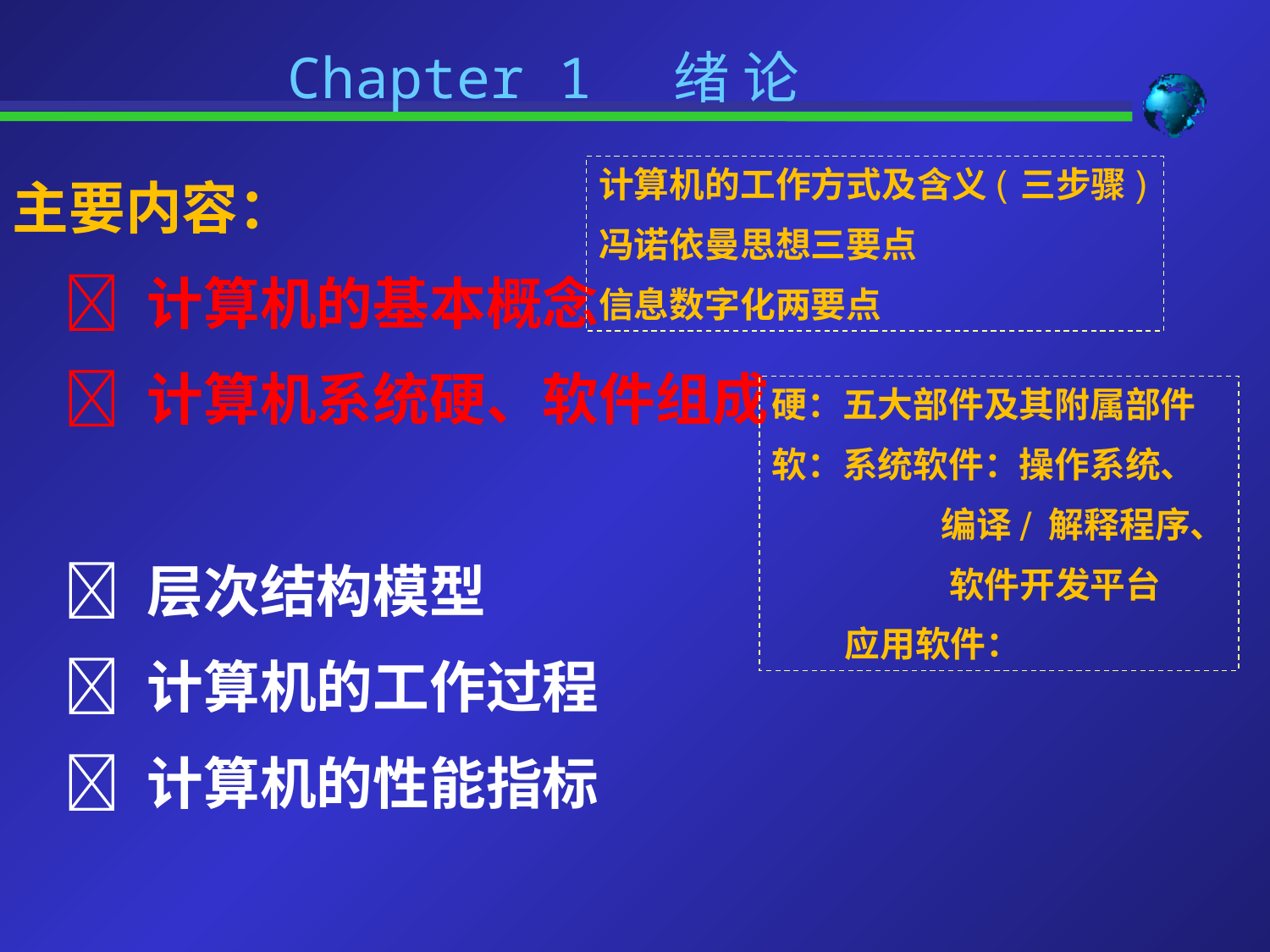

16
Chapter 1  绪 论
计算机的工作方式及含义(三步骤)
冯诺依曼思想三要点
信息数字化两要点
主要内容：
    • 计算机的基本概念
    • 计算机系统硬、软件组成

    • 层次结构模型
    • 计算机的工作过程
    • 计算机的性能指标
硬：五大部件及其附属部件
软：系统软件：操作系统、
                    编译/解释程序、
                     软件开发平台
        应用软件：